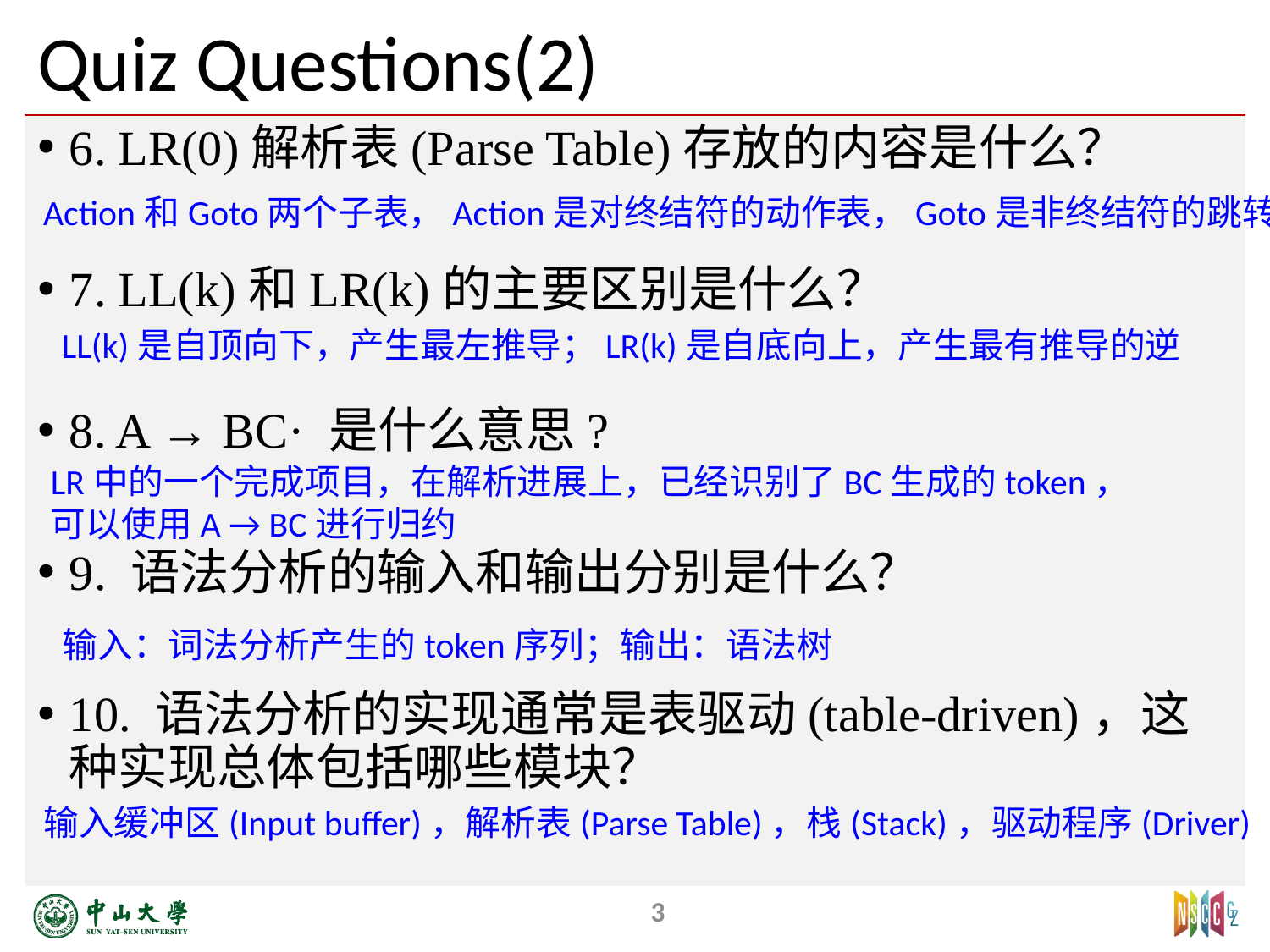

# Quiz Questions(2)
6. LR(0)解析表(Parse Table)存放的内容是什么？

7. LL(k)和LR(k)的主要区别是什么？

8. A → BC· 是什么意思?

9. 语法分析的输入和输出分别是什么？

10. 语法分析的实现通常是表驱动(table-driven)，这种实现总体包括哪些模块？
Action和Goto两个子表，Action是对终结符的动作表，Goto是非终结符的跳转表
LL(k)是自顶向下，产生最左推导；LR(k)是自底向上，产生最有推导的逆
LR中的一个完成项目，在解析进展上，已经识别了BC生成的token，
可以使用A → BC进行归约
输入：词法分析产生的token序列；输出：语法树
输入缓冲区(Input buffer)，解析表(Parse Table)，栈(Stack)，驱动程序(Driver)
3